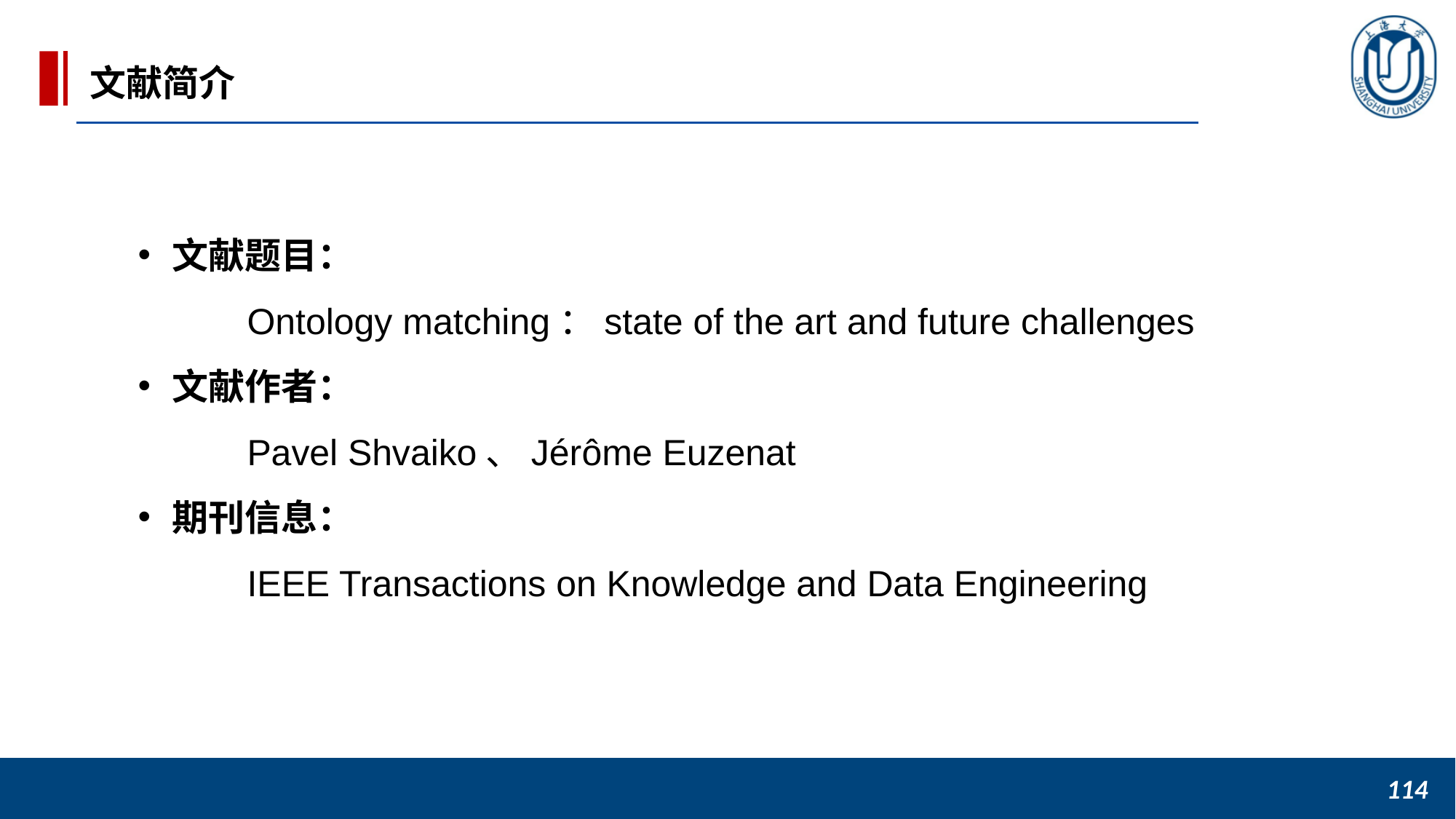

文献简介
文献题目：
	Ontology matching：state of the art and future challenges
文献作者：
	Pavel Shvaiko、Jérôme Euzenat
期刊信息：
	IEEE Transactions on Knowledge and Data Engineering
114